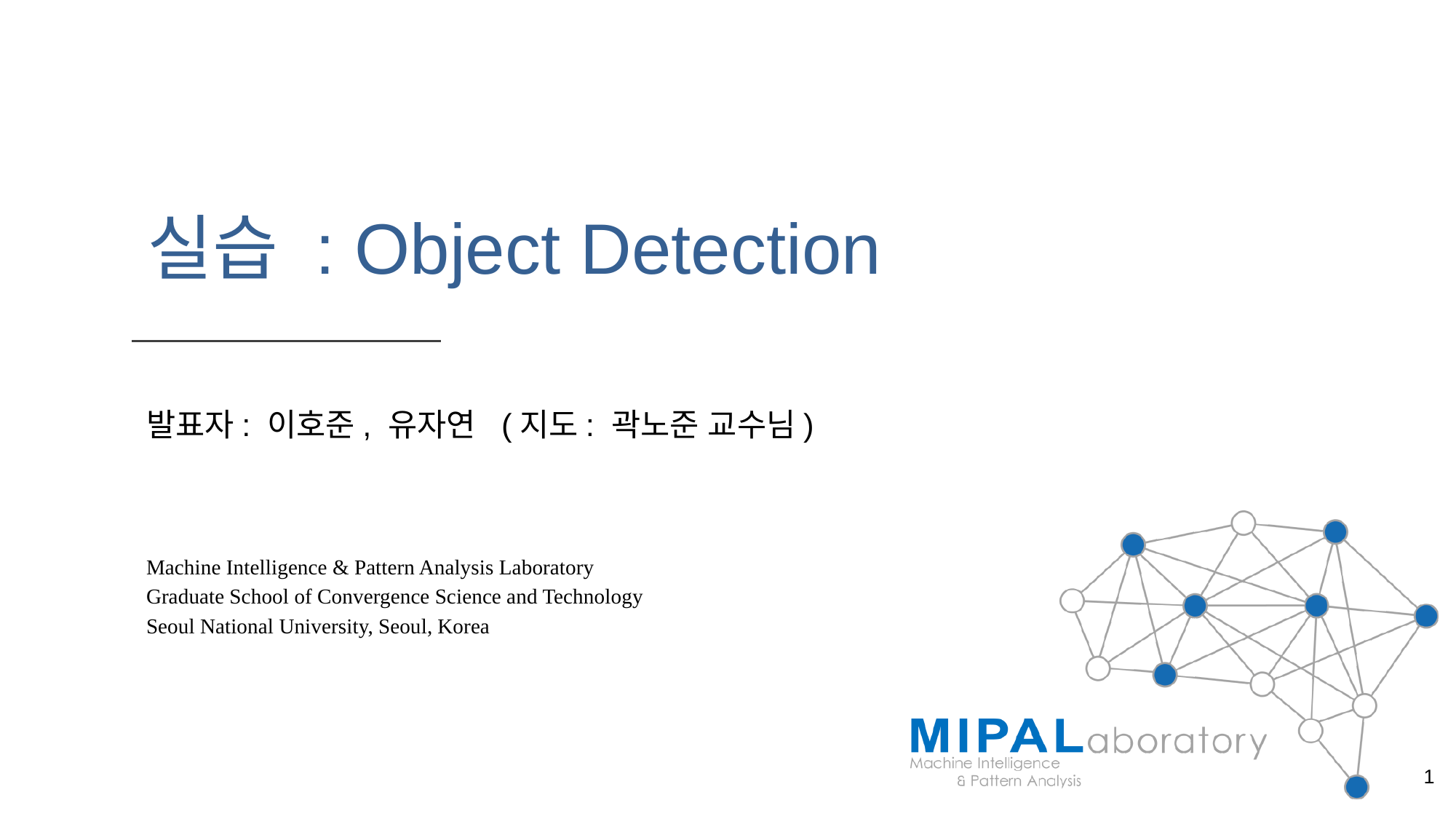

# 실습 : Object Detection

발표자: 이호준, 유자연  (지도: 곽노준 교수님)

Machine Intelligence & Pattern Analysis Laboratory
Graduate School of Convergence Science and Technology
Seoul National University, Seoul, Korea

1